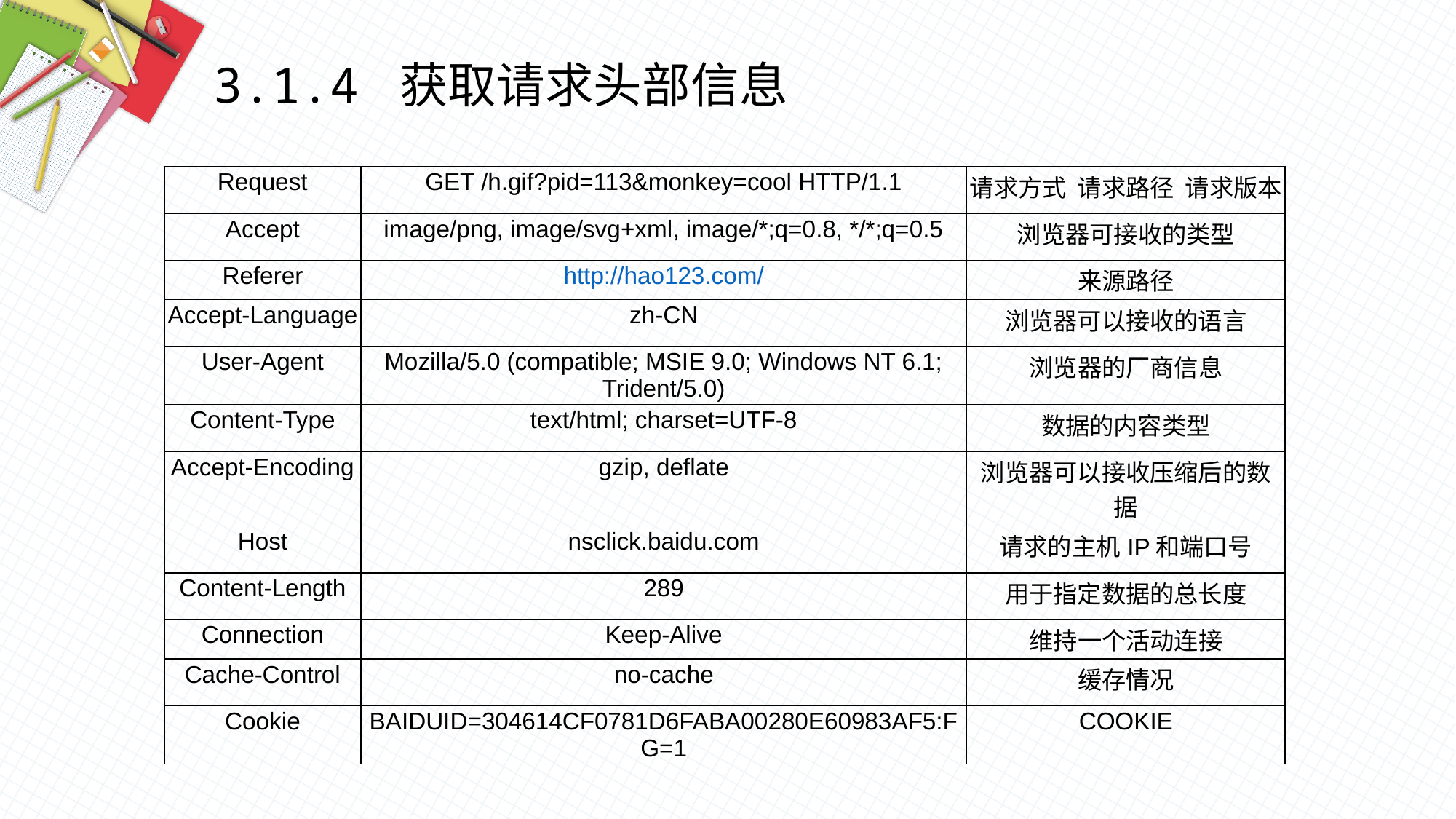

3.1.4 获取请求头部信息

| Request | GET /h.gif?pid=113&monkey=cool HTTP/1.1 | 请求方式  请求路径  请求版本 |
| --- | --- | --- |
| Accept | image/png, image/svg+xml, image/\*;q=0.8, \*/\*;q=0.5 | 浏览器可接收的类型 |
| Referer | http://hao123.com/ | 来源路径 |
| Accept-Language | zh-CN | 浏览器可以接收的语言 |
| User-Agent | Mozilla/5.0 (compatible; MSIE 9.0; Windows NT 6.1; Trident/5.0) | 浏览器的厂商信息 |
| Content-Type | text/html; charset=UTF-8 | 数据的内容类型 |
| Accept-Encoding | gzip, deflate | 浏览器可以接收压缩后的数据 |
| Host | nsclick.baidu.com | 请求的主机IP和端口号 |
| Content-Length | 289 | 用于指定数据的总长度 |
| Connection | Keep-Alive | 维持一个活动连接 |
| Cache-Control | no-cache | 缓存情况 |
| Cookie | BAIDUID=304614CF0781D6FABA00280E60983AF5:FG=1 | COOKIE |